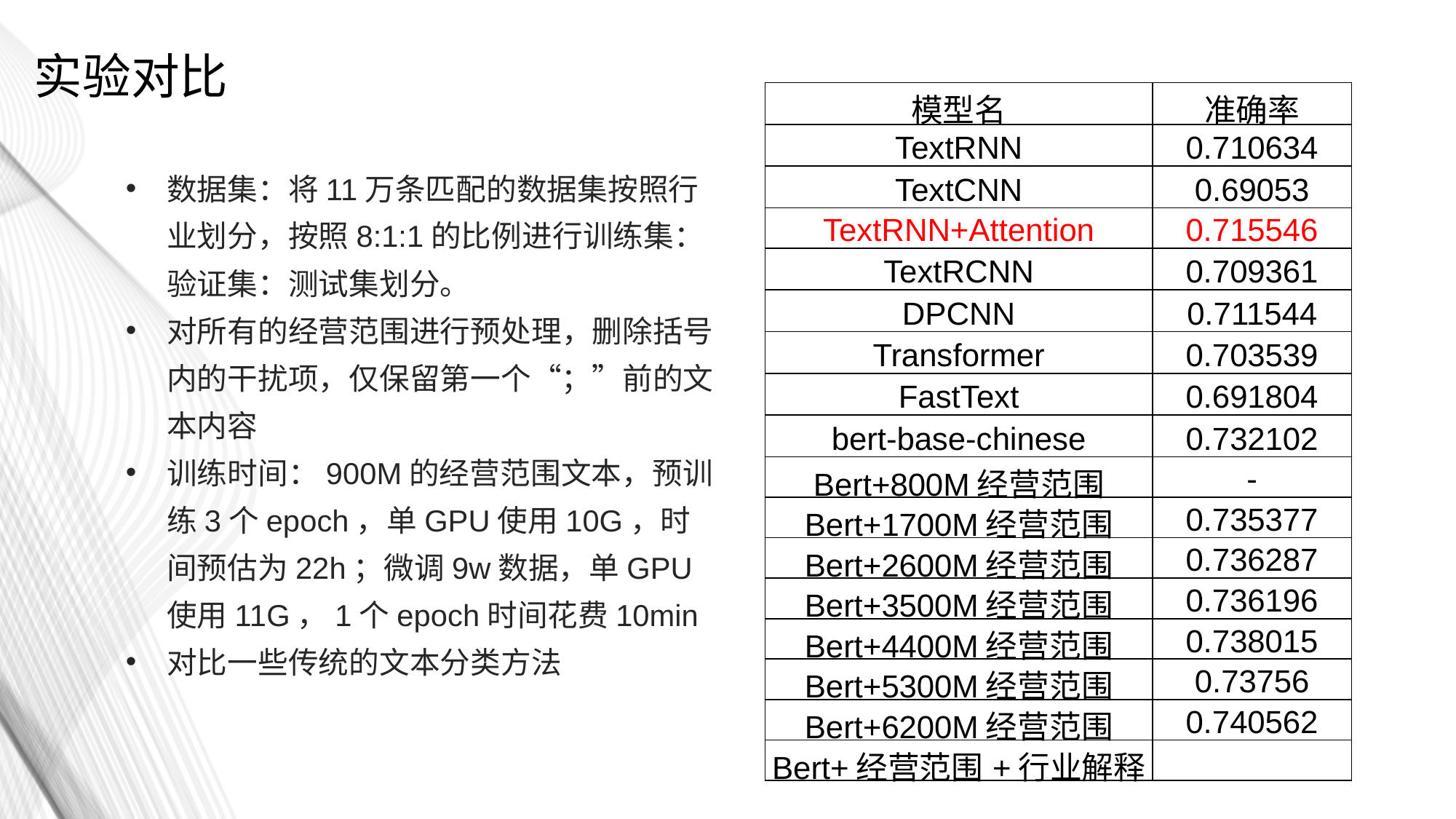

实验对比
| 模型名 | 准确率 |
| --- | --- |
| TextRNN | 0.710634 |
| TextCNN | 0.69053 |
| TextRNN+Attention | 0.715546 |
| TextRCNN | 0.709361 |
| DPCNN | 0.711544 |
| Transformer | 0.703539 |
| FastText | 0.691804 |
| bert-base-chinese | 0.732102 |
| Bert+800M经营范围 | - |
| Bert+1700M经营范围 | 0.735377 |
| Bert+2600M经营范围 | 0.736287 |
| Bert+3500M经营范围 | 0.736196 |
| Bert+4400M经营范围 | 0.738015 |
| Bert+5300M经营范围 | 0.73756 |
| Bert+6200M经营范围 | 0.740562 |
| Bert+经营范围+行业解释 |  |
数据集：将11万条匹配的数据集按照行业划分，按照8:1:1的比例进行训练集：验证集：测试集划分。
对所有的经营范围进行预处理，删除括号内的干扰项，仅保留第一个“；”前的文本内容
训练时间：900M的经营范围文本，预训练3个epoch，单GPU使用10G，时间预估为22h；微调9w数据，单GPU使用11G，1个epoch时间花费10min
对比一些传统的文本分类方法